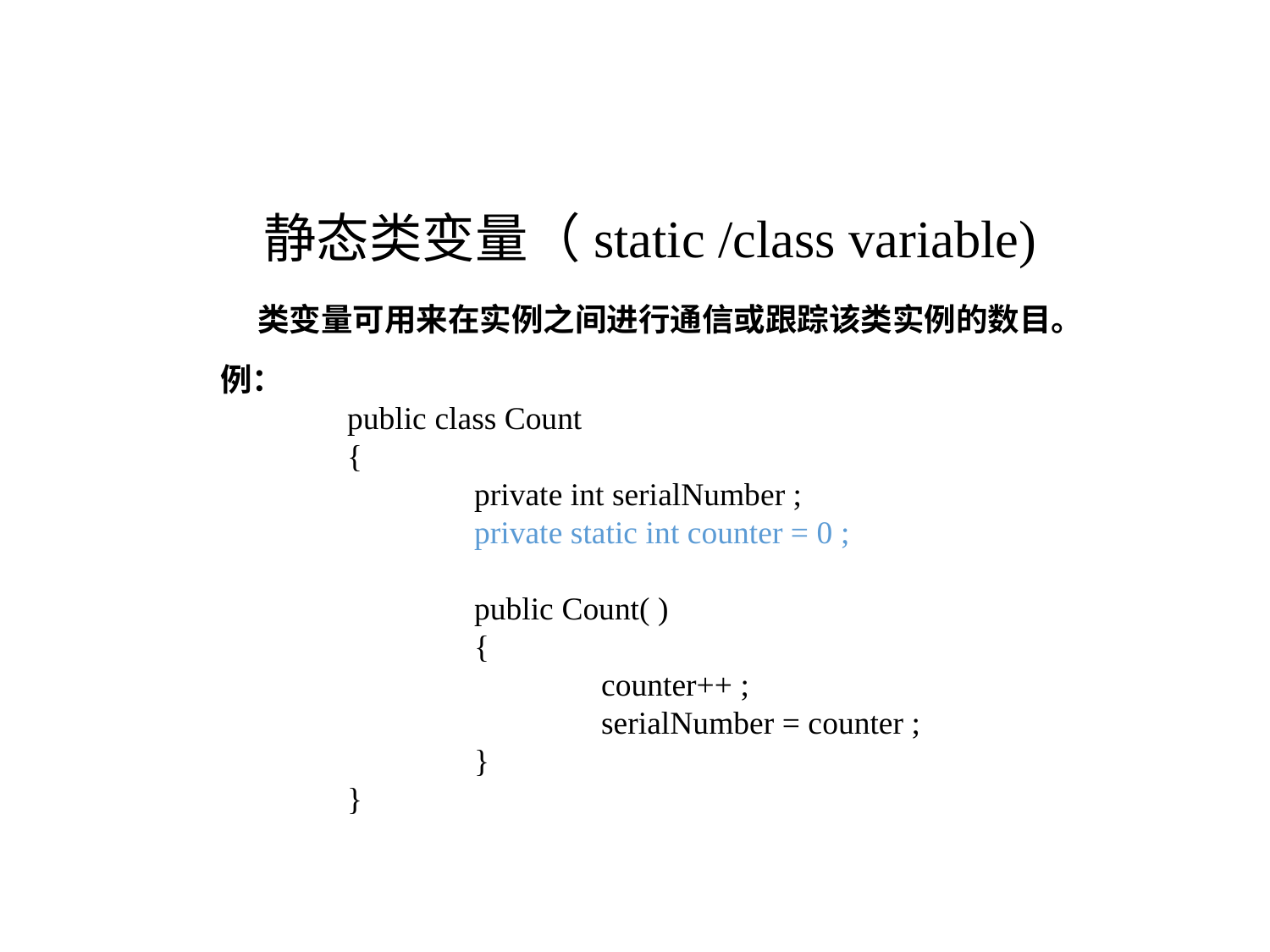

静态类变量（static /class variable)
类变量可用来在实例之间进行通信或跟踪该类实例的数目。
例：
	public class Count
	{
		private int serialNumber ;
		private static int counter = 0 ;

		public Count( )
		{
			counter++ ;
			serialNumber = counter ;
		}
	}